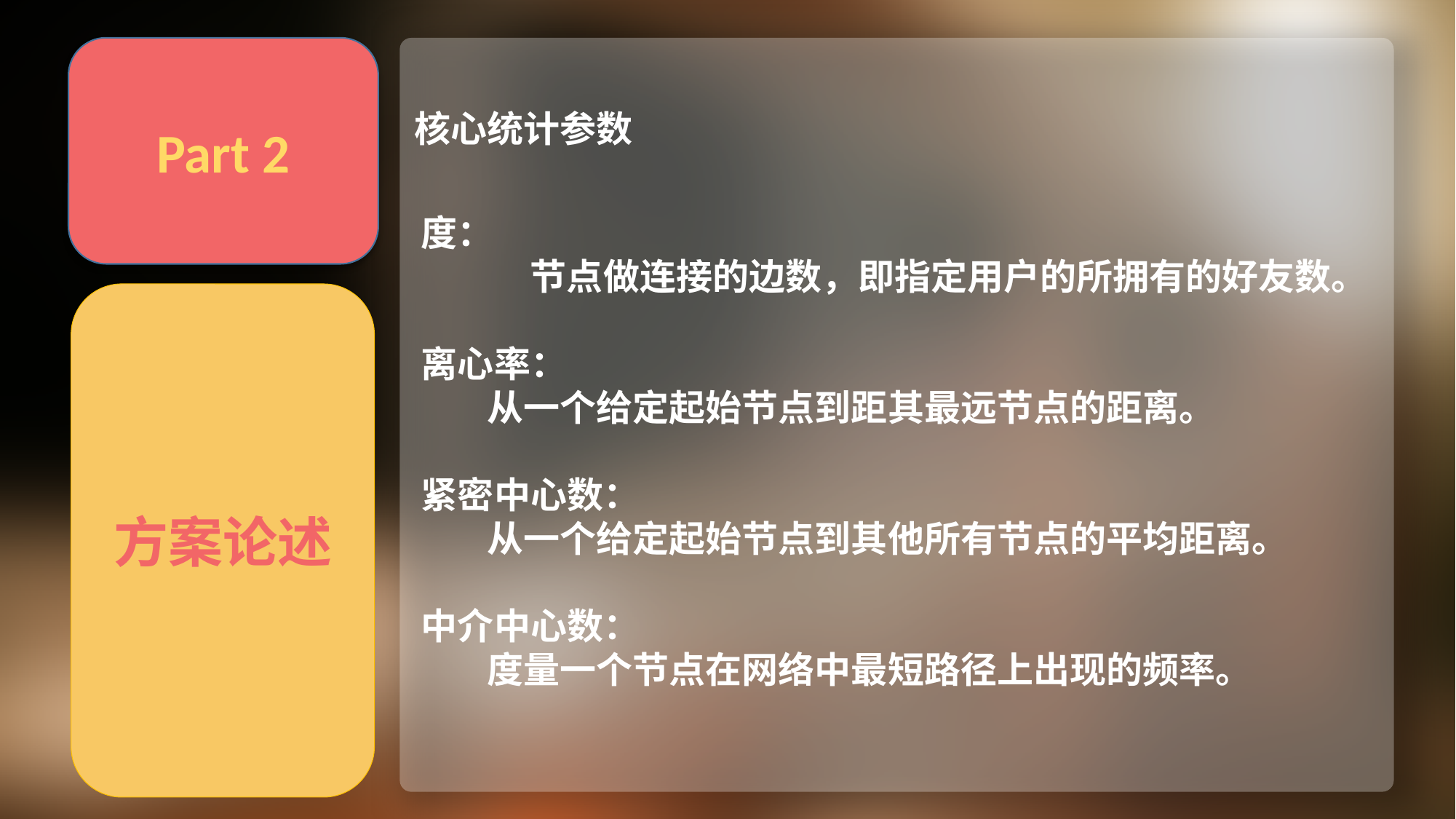

Part 2
核心统计参数
化
度：
	节点做连接的边数，即指定用户的所拥有的好友数。

离心率：
       从一个给定起始节点到距其最远节点的距离。

紧密中心数：
       从一个给定起始节点到其他所有节点的平均距离。

中介中心数：
       度量一个节点在网络中最短路径上出现的频率。
方案论述